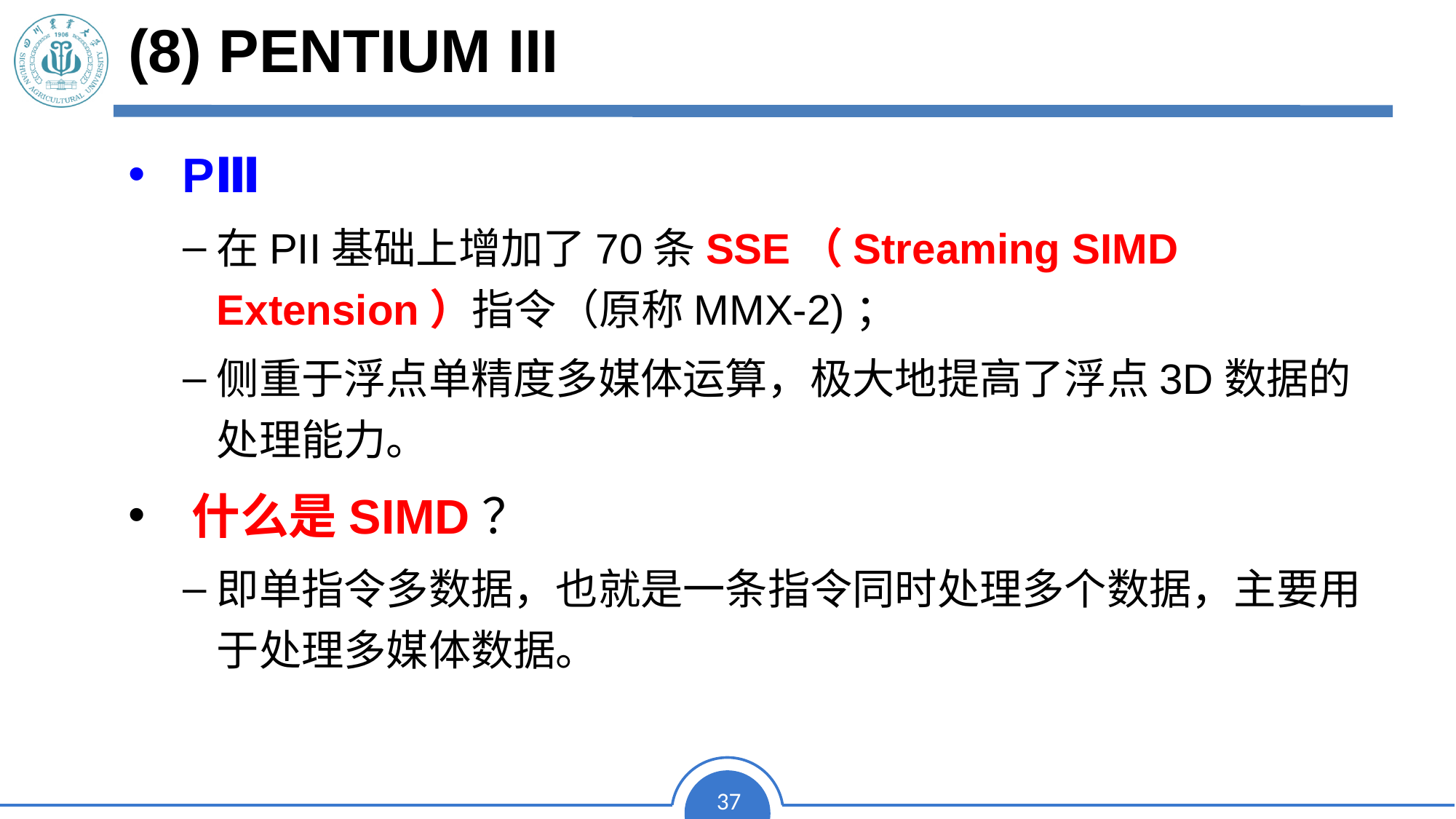

(8) Pentium III
 PⅢ
在PII基础上增加了70条SSE（Streaming SIMD Extension）指令（原称MMX-2)；
侧重于浮点单精度多媒体运算，极大地提高了浮点3D数据的处理能力。
 什么是SIMD？
即单指令多数据，也就是一条指令同时处理多个数据，主要用于处理多媒体数据。